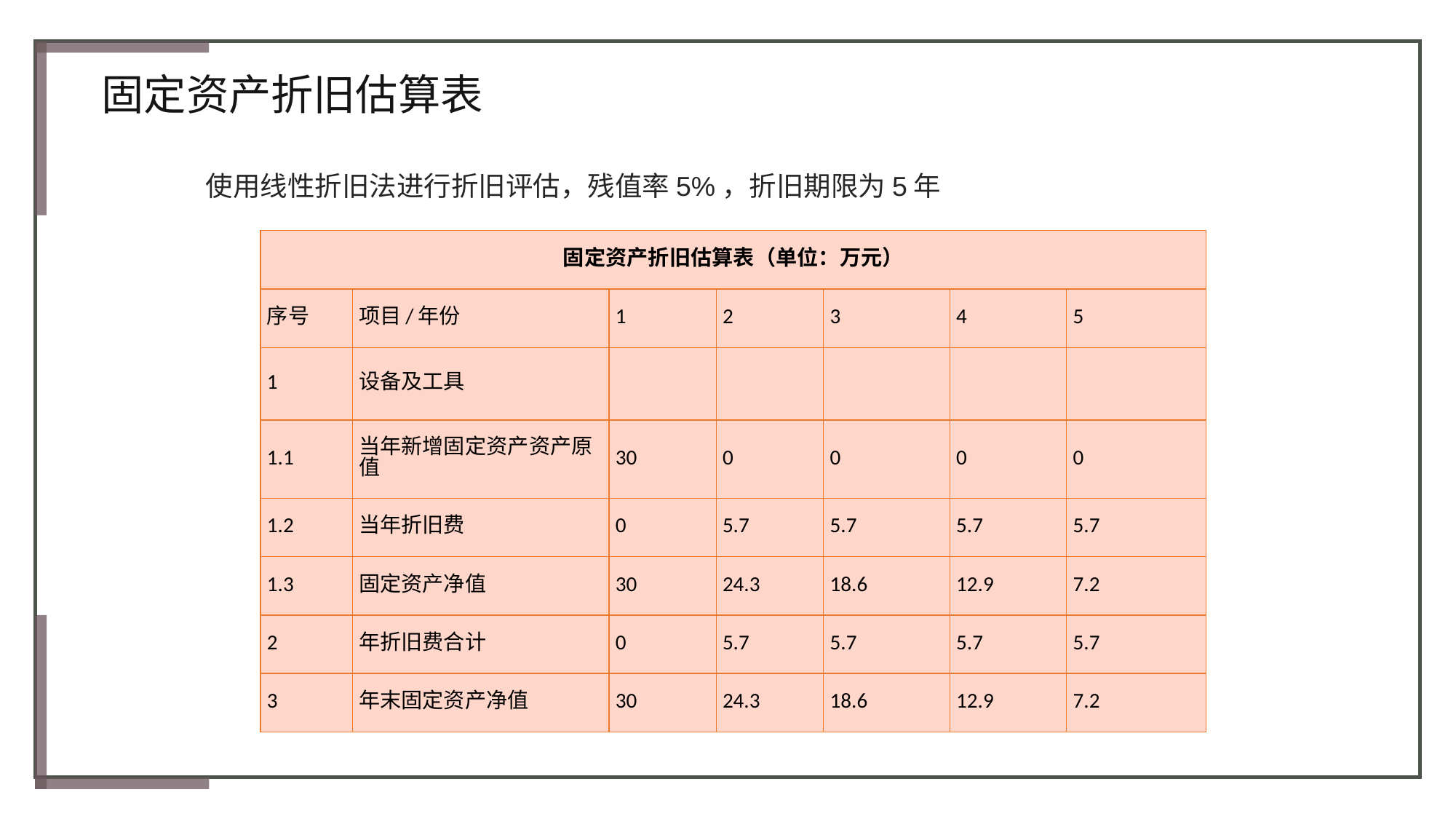

固定资产折旧估算表
使用线性折旧法进行折旧评估，残值率5%，折旧期限为5年
| 固定资产折旧估算表（单位：万元） |  |  |  |  |  |  |
| --- | --- | --- | --- | --- | --- | --- |
| 序号 | 项目/年份 | 1 | 2 | 3 | 4 | 5 |
| 1 | 设备及工具 |  |  |  |  |  |
| 1.1 | 当年新增固定资产资产原值 | 30 | 0 | 0 | 0 | 0 |
| 1.2 | 当年折旧费 | 0 | 5.7 | 5.7 | 5.7 | 5.7 |
| 1.3 | 固定资产净值 | 30 | 24.3 | 18.6 | 12.9 | 7.2 |
| 2 | 年折旧费合计 | 0 | 5.7 | 5.7 | 5.7 | 5.7 |
| 3 | 年末固定资产净值 | 30 | 24.3 | 18.6 | 12.9 | 7.2 |